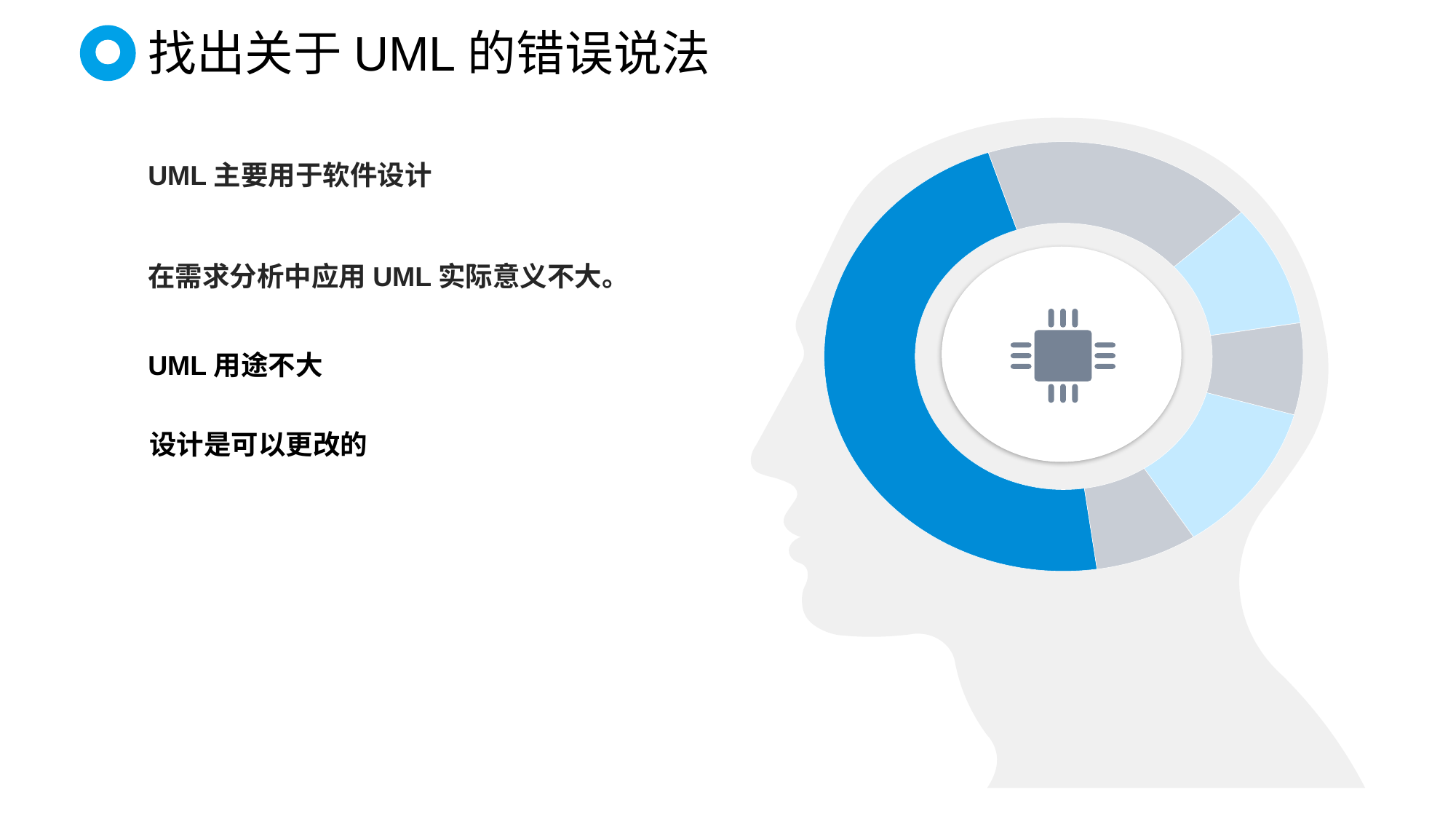

找出关于UML的错误说法

UML主要用于软件设计
在需求分析中应用UML实际意义不大。
UML用途不大
设计是可以更改的